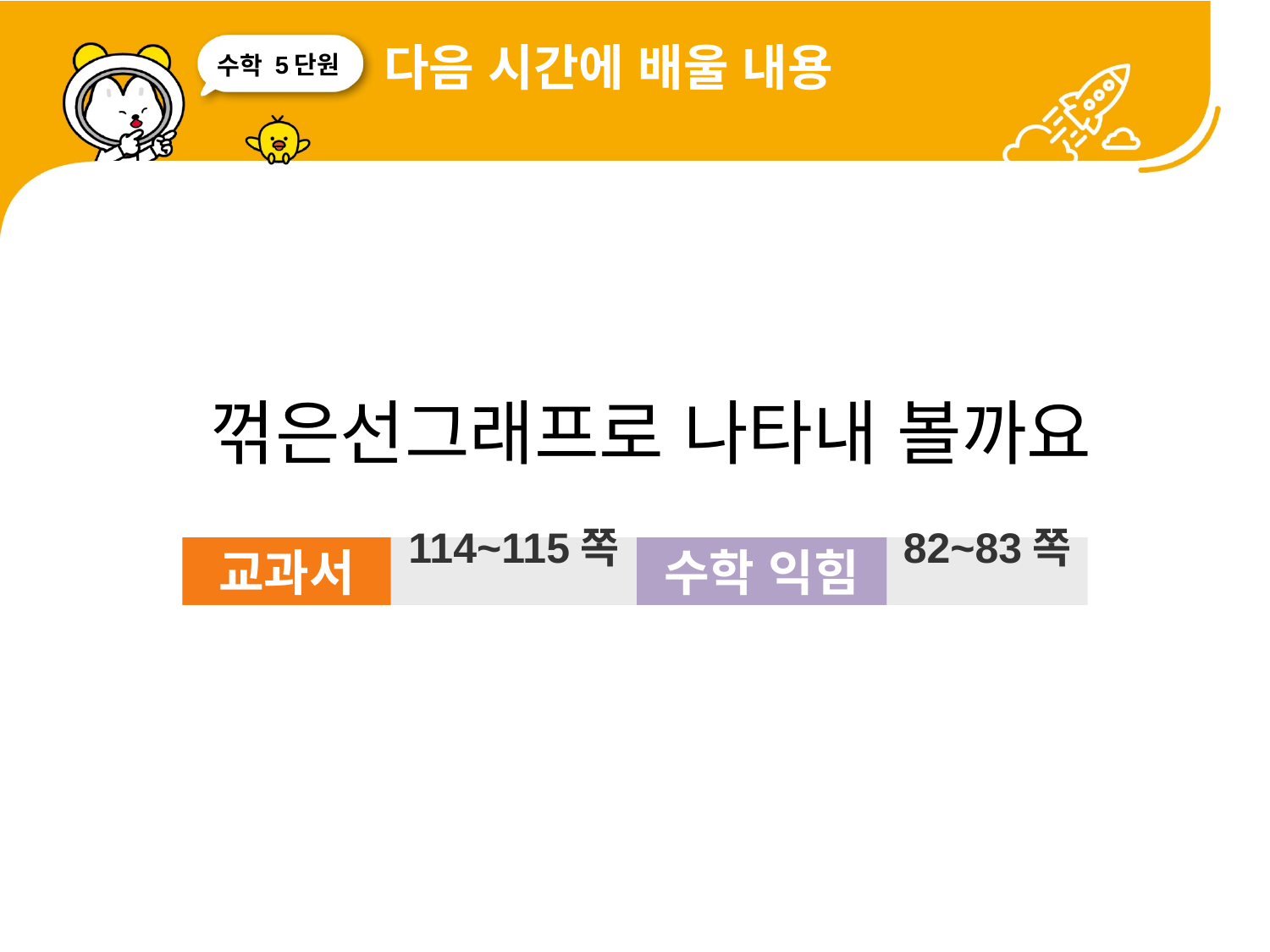

다음 시간에 배울 내용
5단원
 꺾은선그래프로 나타내 볼까요
교과서
114~115쪽
수학 익힘
82~83쪽